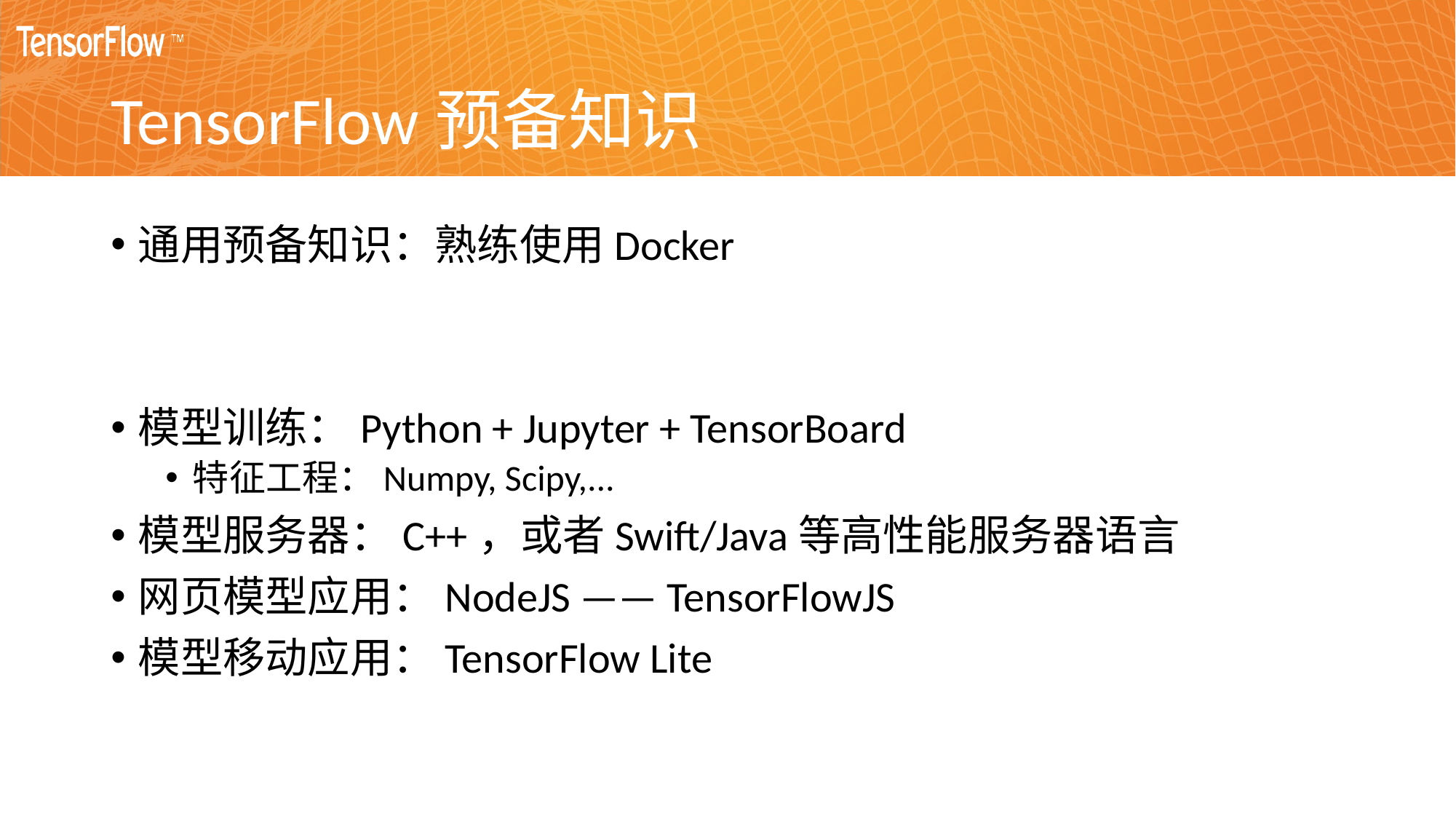

# TensorFlow预备知识
通用预备知识：熟练使用Docker

模型训练：Python + Jupyter + TensorBoard
特征工程：Numpy, Scipy,...
模型服务器：C++，或者Swift/Java等高性能服务器语言
网页模型应用：NodeJS —— TensorFlowJS
模型移动应用：TensorFlow Lite